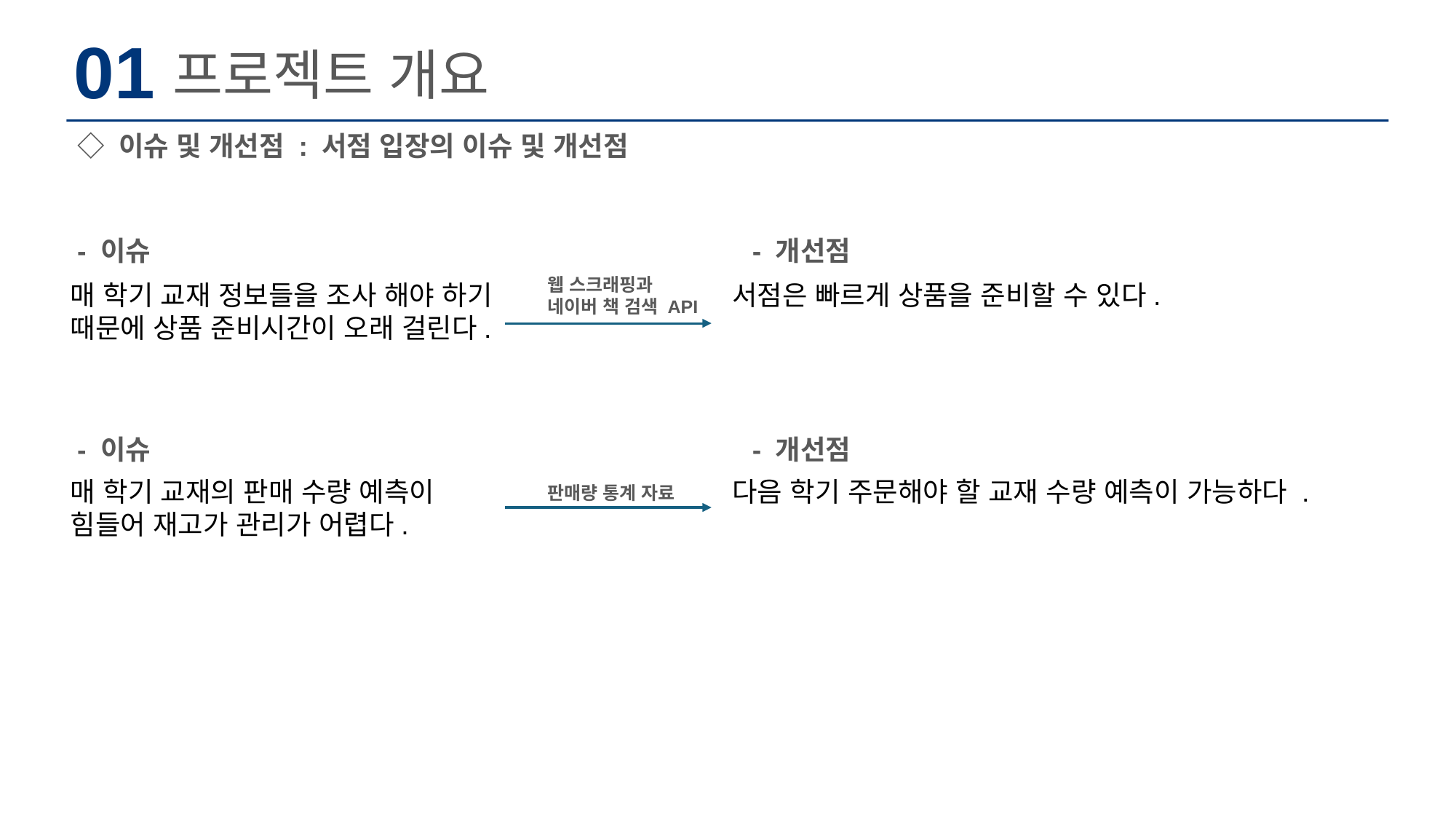

01
프로젝트 개요

◇ 이슈 및 개선점 : 서점 입장의 이슈 및 개선점
- 이슈
- 개선점
웹 스크래핑과
네이버 책 검색 API
매 학기 교재 정보들을 조사 해야 하기
때문에 상품 준비시간이 오래 걸린다.

매 학기 교재의 판매 수량 예측이
힘들어 재고가 관리가 어렵다.
서점은 빠르게 상품을 준비할 수 있다.

다음 학기 주문해야 할 교재 수량 예측이 가능하다 .
- 이슈
- 개선점
판매량 통계 자료